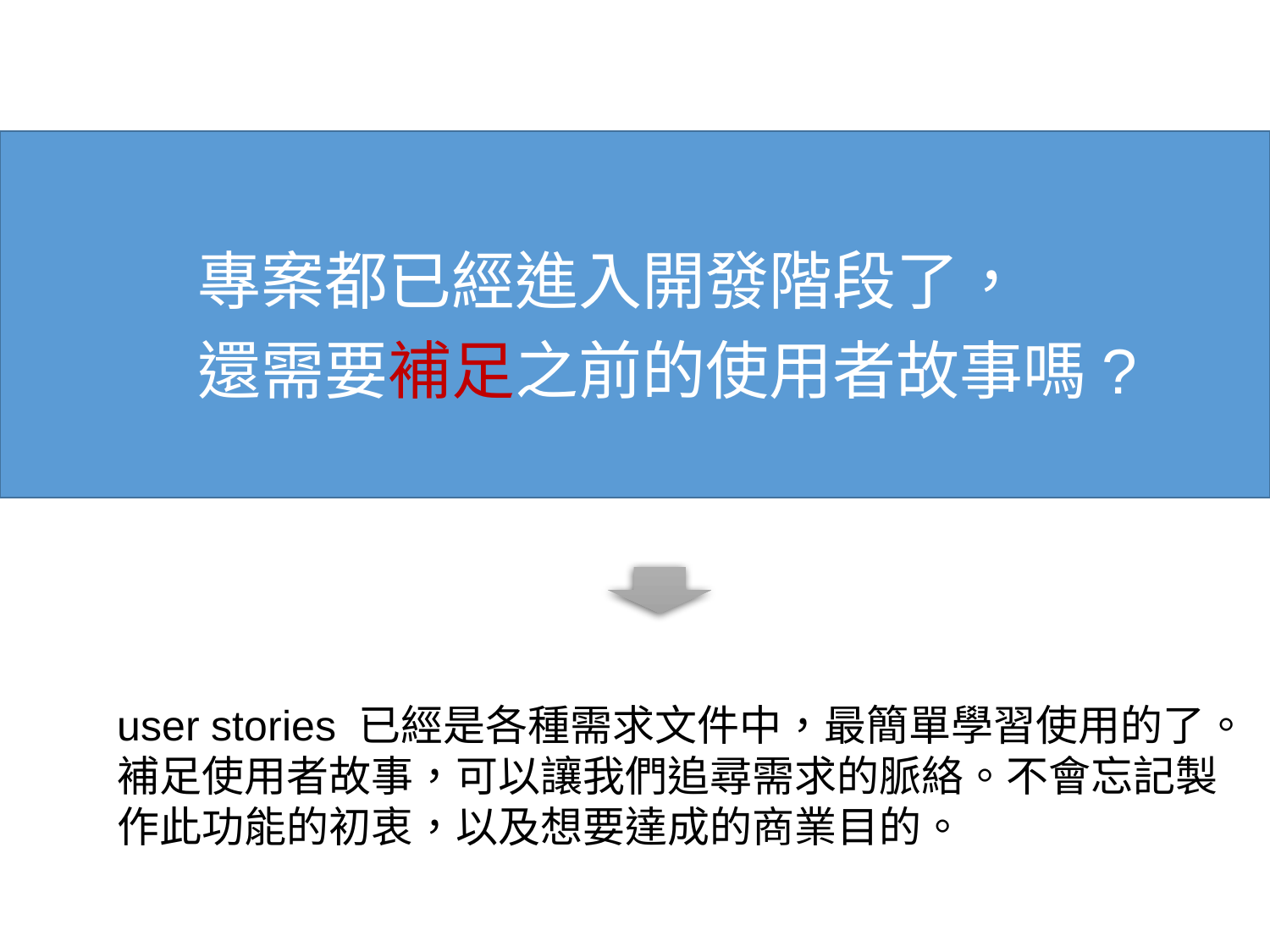

專案都已經進入開發階段了，
還需要補足之前的使用者故事嗎?

user stories 已經是各種需求文件中，最簡單學習使用的了。
補足使用者故事，可以讓我們追尋需求的脈絡。不會忘記製作此功能的初衷，以及想要達成的商業目的。